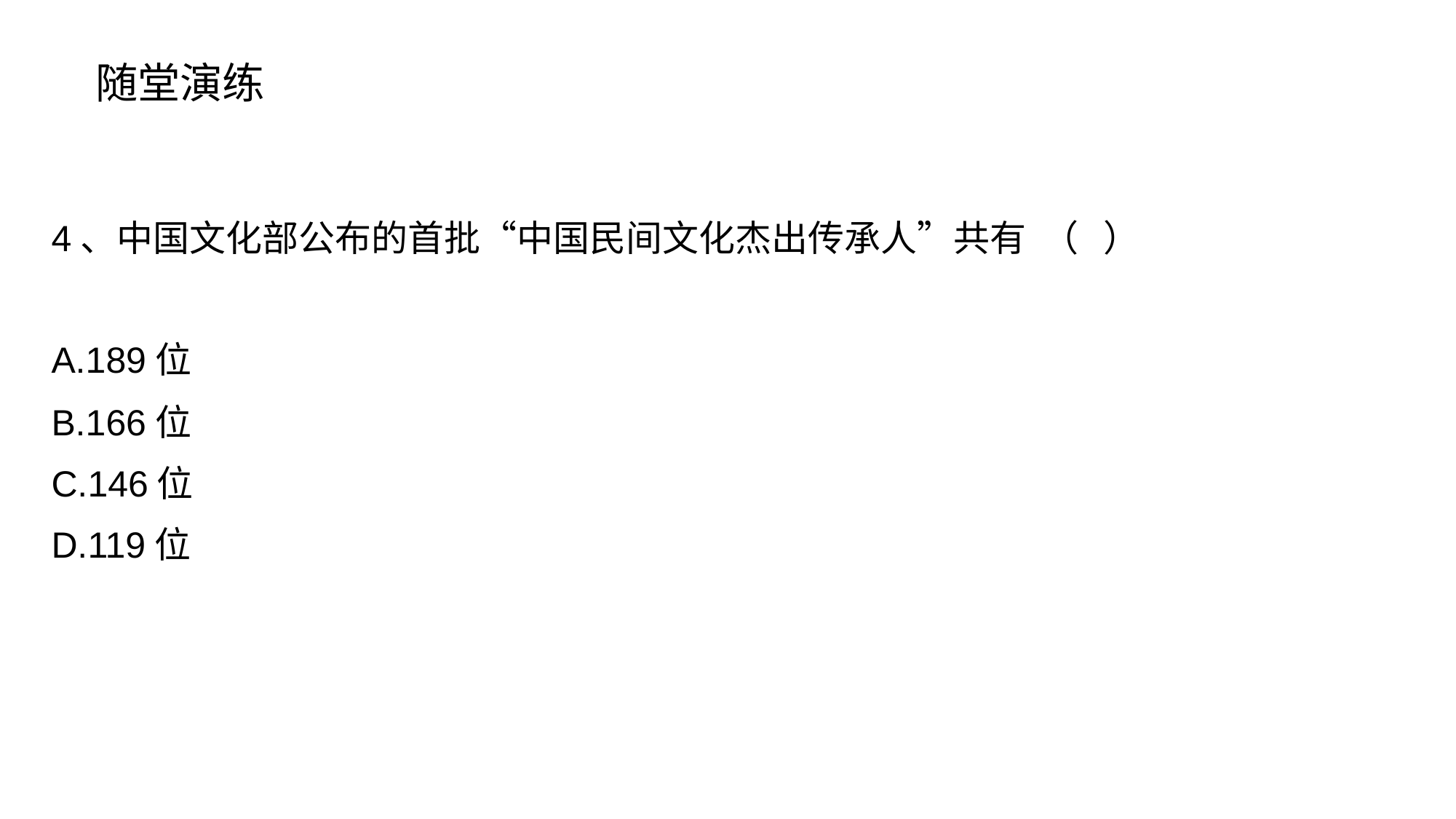

随堂演练
4、中国文化部公布的首批“中国民间文化杰出传承人”共有  （   ）

A.189位

B.166位

C.146位

D.119位